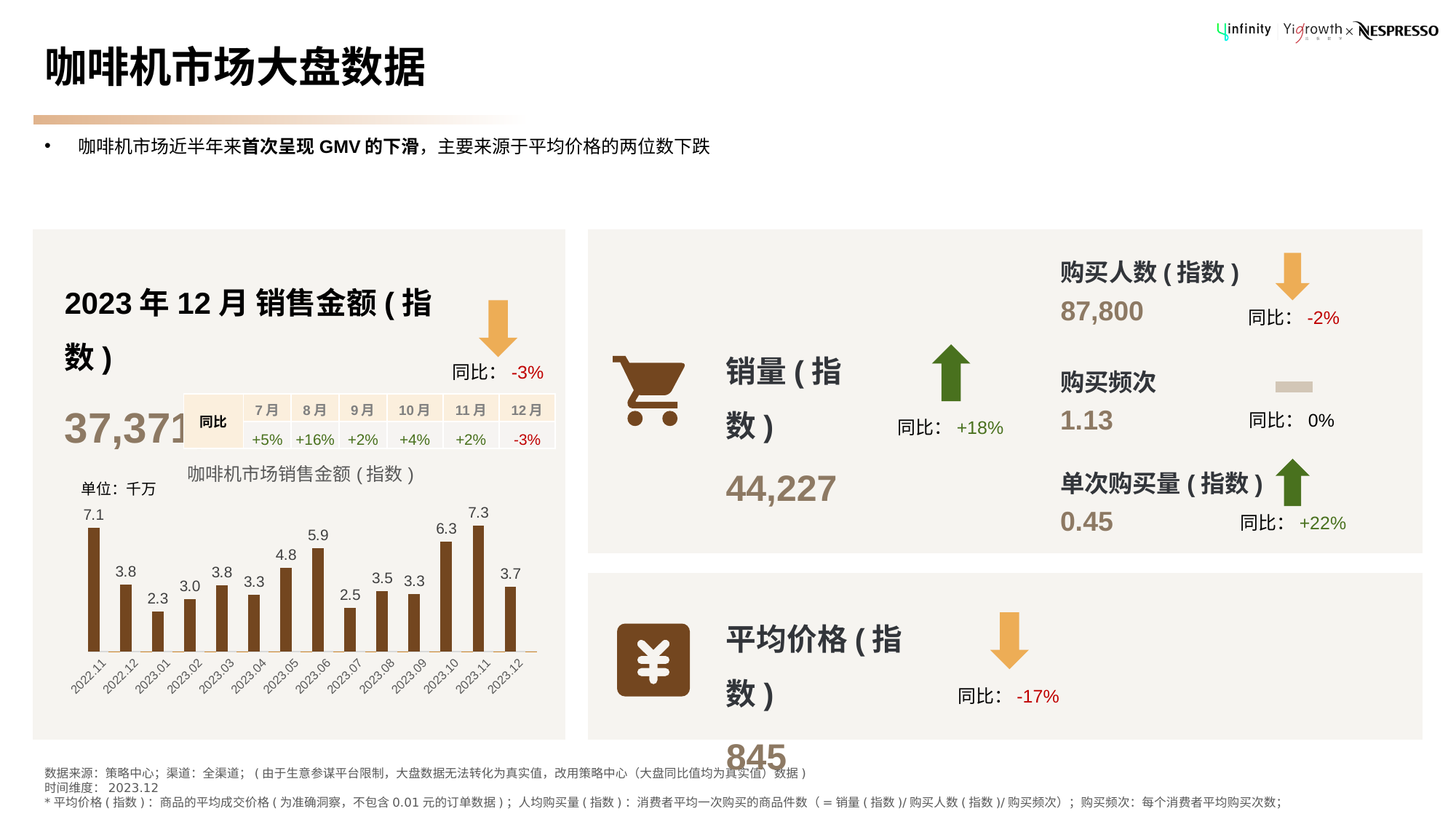

# 咖啡机市场大盘数据
咖啡机市场近半年来首次呈现GMV的下滑，主要来源于平均价格的两位数下跌

购买人数(指数)
87,800

同比：-2%
2023年12月 销售金额(指数)
37,371,815

同比：-3%
销量(指数)
44,227

购买频次
1.13

同比：0%
| 同比 | 7月 | 8月 | 9月 | 10月 | 11月 | 12月 |
| --- | --- | --- | --- | --- | --- | --- |
|  | +5% | +16% | +2% | +4% | +2% | -3% |
同比：+18%

### Chart: 咖啡机市场销售金额(指数)

| Category | GMV |  |  |
|---|---|---|---|
| 2022.11 | 71190103.0 | None | 7.1190103 |
| 2022.12 | 38417875.0 | None | 3.8417875 |
| 2023.01 | 22958817.0 | None | 2.2958817 |
| 2023.02 | 29935482.0 | None | 2.9935482 |
| 2023.03 | 38073362.0 | None | 3.8073362 |
| 2023.04 | 32732856.0 | None | 3.2732856 |
| 2023.05 | 48003265.0 | None | 4.8003265 |
| 2023.06 | 59476192.0 | None | 5.9476192 |
| 2023.07 | 25043474.0 | None | 2.5043474 |
| 2023.08 | 34734113.0 | None | 3.4734113 |
| 2023.09 | 33011631.0 | None | 3.3011631 |
| 2023.1 | 63111244.0 | None | 6.3111244 |
| 2023.11 | 72501084.0 | None | 7.2501084 |
| 2023.12 | 37371815.0 | None | 3.7371815 |
单次购买量(指数)
0.45

同比：+22%
单位：千万

平均价格(指数)
845

同比：-17%
数据来源：策略中心；渠道：全渠道；(由于生意参谋平台限制，大盘数据无法转化为真实值，改用策略中心（大盘同比值均为真实值）数据)
时间维度：2023.12
*平均价格(指数)：商品的平均成交价格(为准确洞察，不包含0.01元的订单数据)；人均购买量(指数)：消费者平均一次购买的商品件数（=销量(指数)/购买人数(指数)/购买频次）；购买频次：每个消费者平均购买次数；